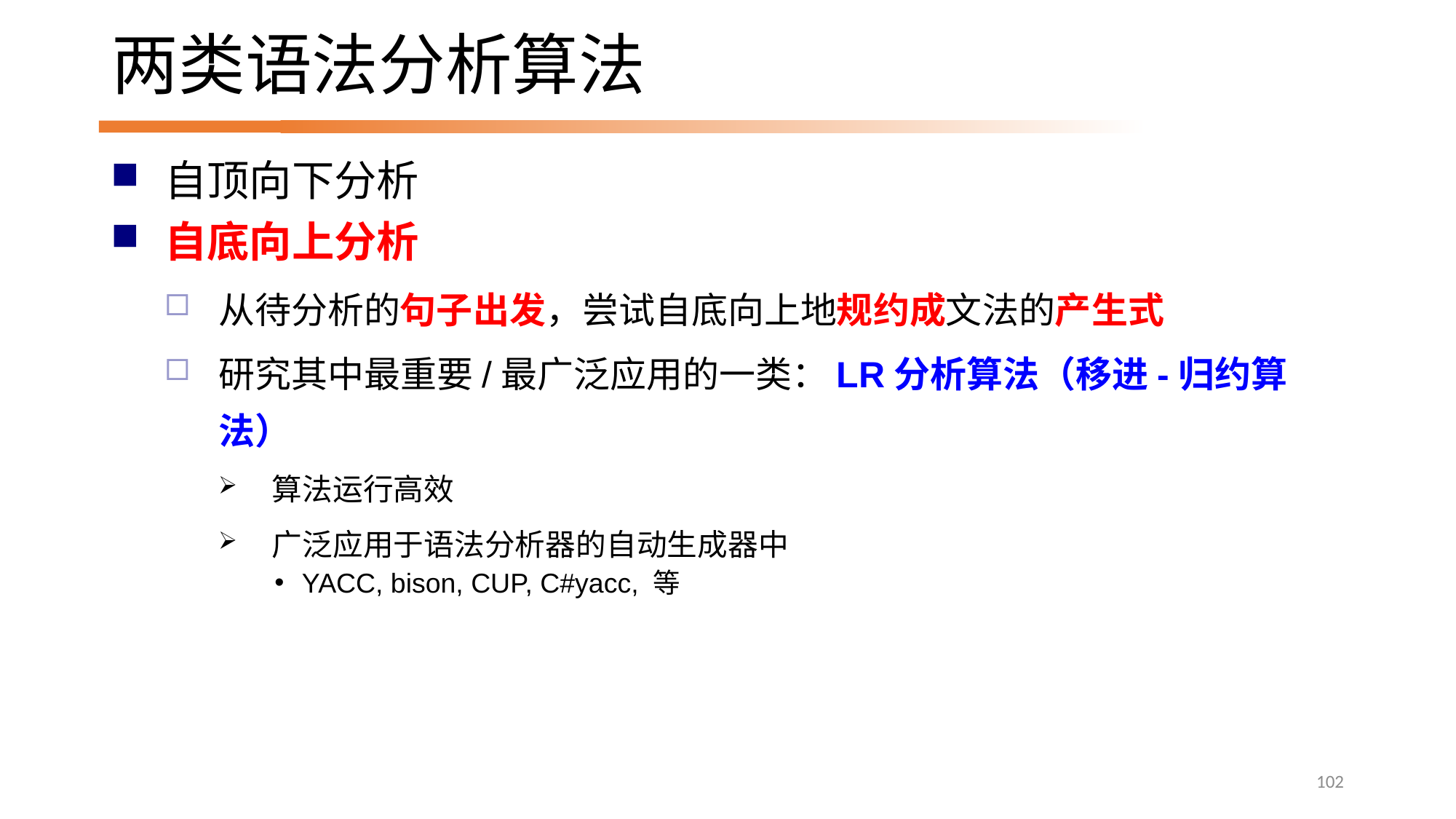

# 两类语法分析算法
自顶向下分析
自底向上分析
从待分析的句子出发，尝试自底向上地规约成文法的产生式
研究其中最重要/最广泛应用的一类：LR分析算法（移进-归约算法）
算法运行高效
广泛应用于语法分析器的自动生成器中
YACC, bison, CUP, C#yacc, 等

102